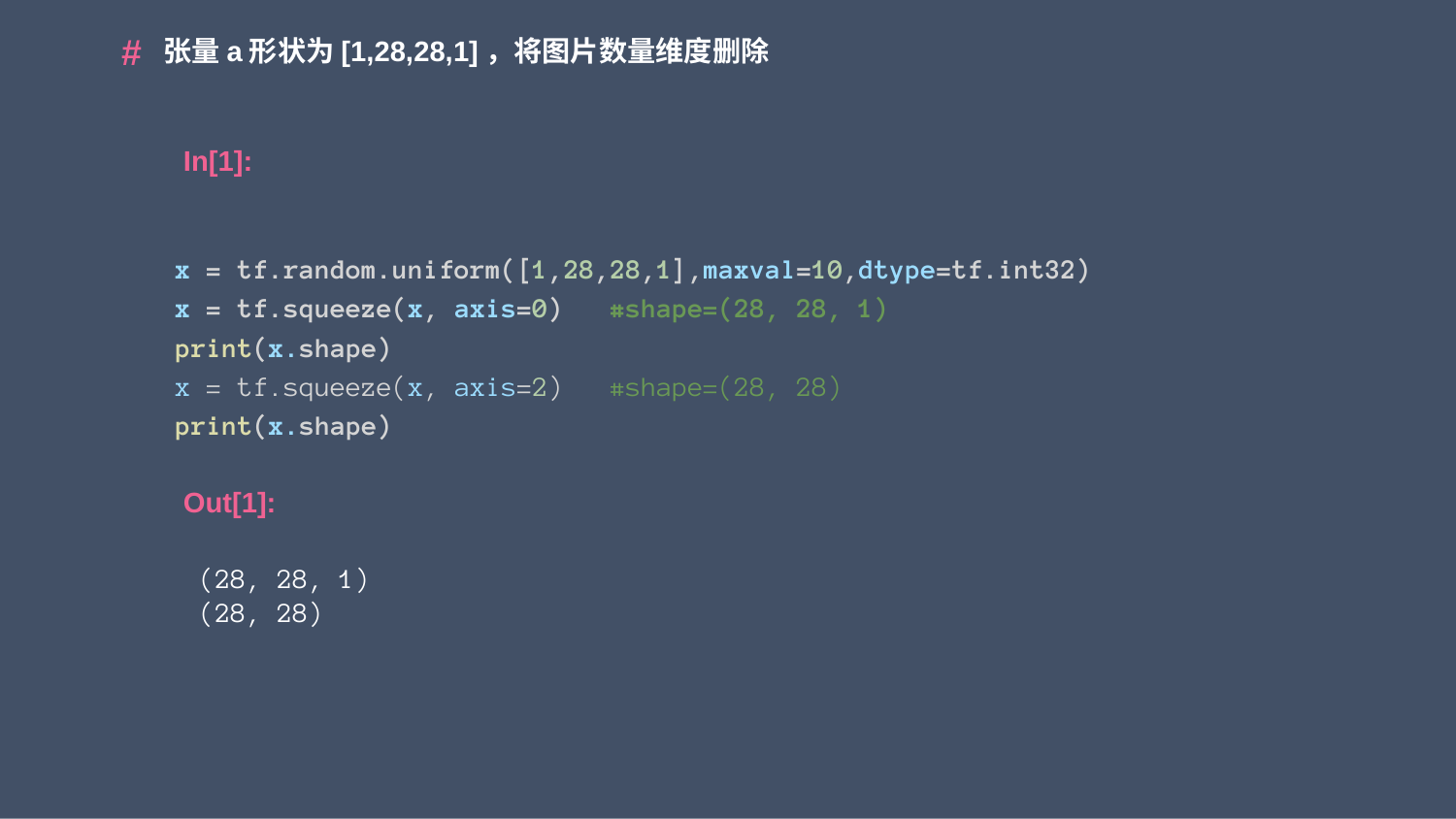

张量a形状为[1,28,28,1]，将图片数量维度删除
x = tf.random.uniform([1,28,28,1],maxval=10,dtype=tf.int32)
x = tf.squeeze(x, axis=0)   #shape=(28, 28, 1)
print(x.shape)
x = tf.squeeze(x, axis=2)   #shape=(28, 28)
print(x.shape)

(28, 28, 1)
(28, 28)